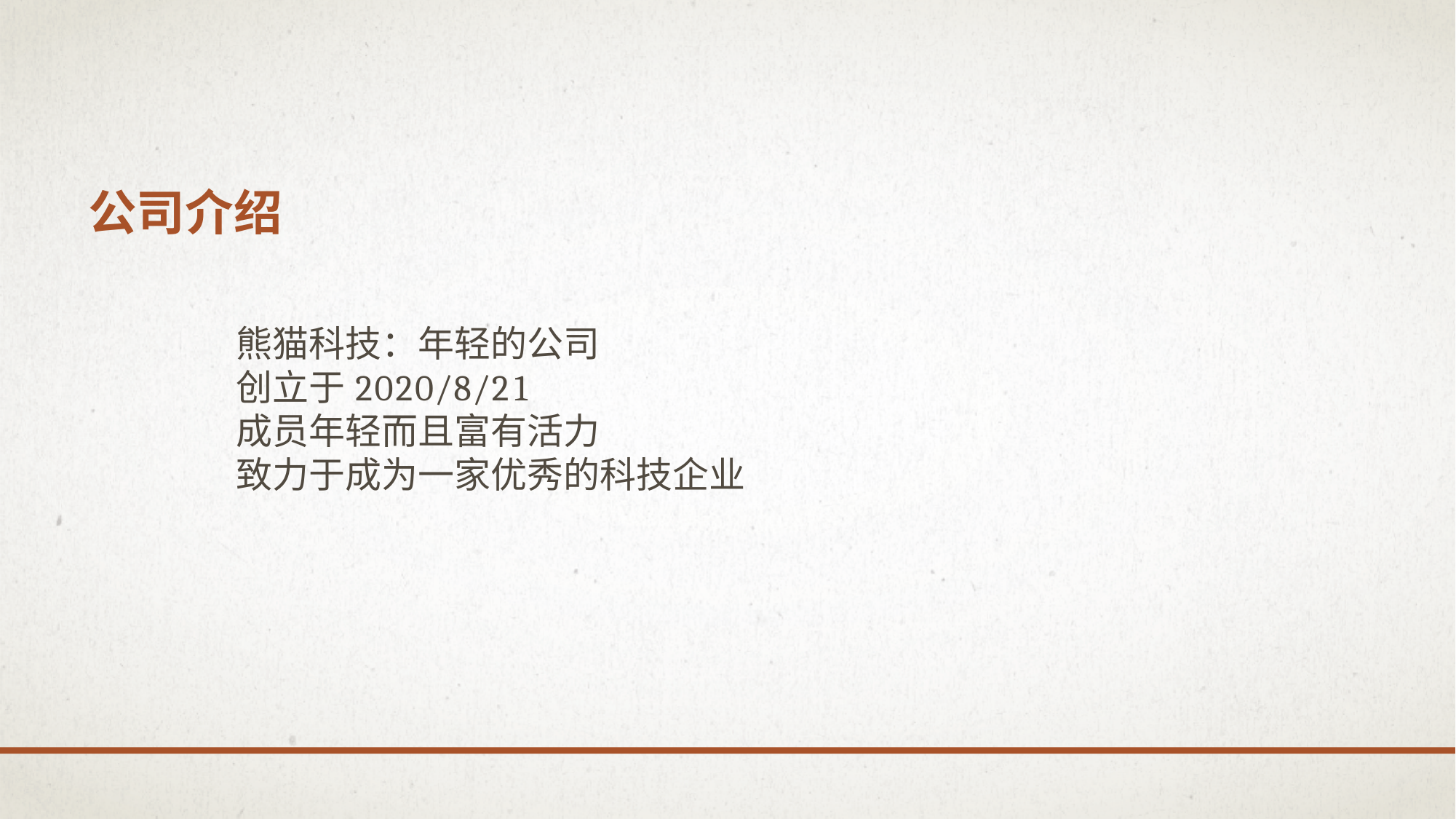

# 公司介绍
熊猫科技：年轻的公司
创立于2020/8/21
成员年轻而且富有活力
致力于成为一家优秀的科技企业